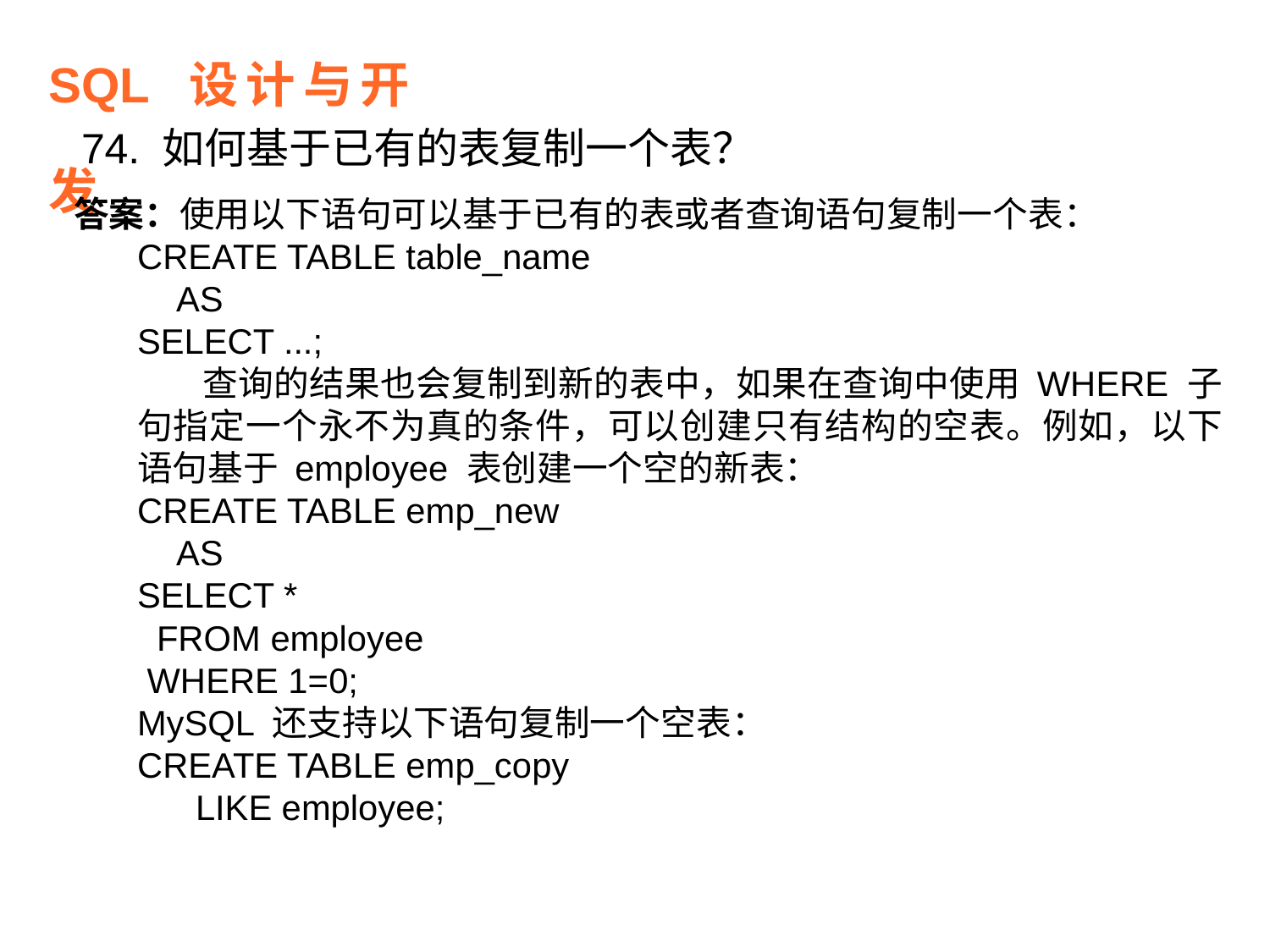

SQL 设计与开发
74. 如何基于已有的表复制一个表？
答案：使用以下语句可以基于已有的表或者查询语句复制一个表：
CREATE TABLE table_name
    AS
SELECT ...;
       查询的结果也会复制到新的表中，如果在查询中使用 WHERE 子句指定一个永不为真的条件，可以创建只有结构的空表。例如，以下语句基于 employee 表创建一个空的新表：
CREATE TABLE emp_new
    AS
SELECT *
  FROM employee
 WHERE 1=0;
MySQL 还支持以下语句复制一个空表：
CREATE TABLE emp_copy
      LIKE employee;